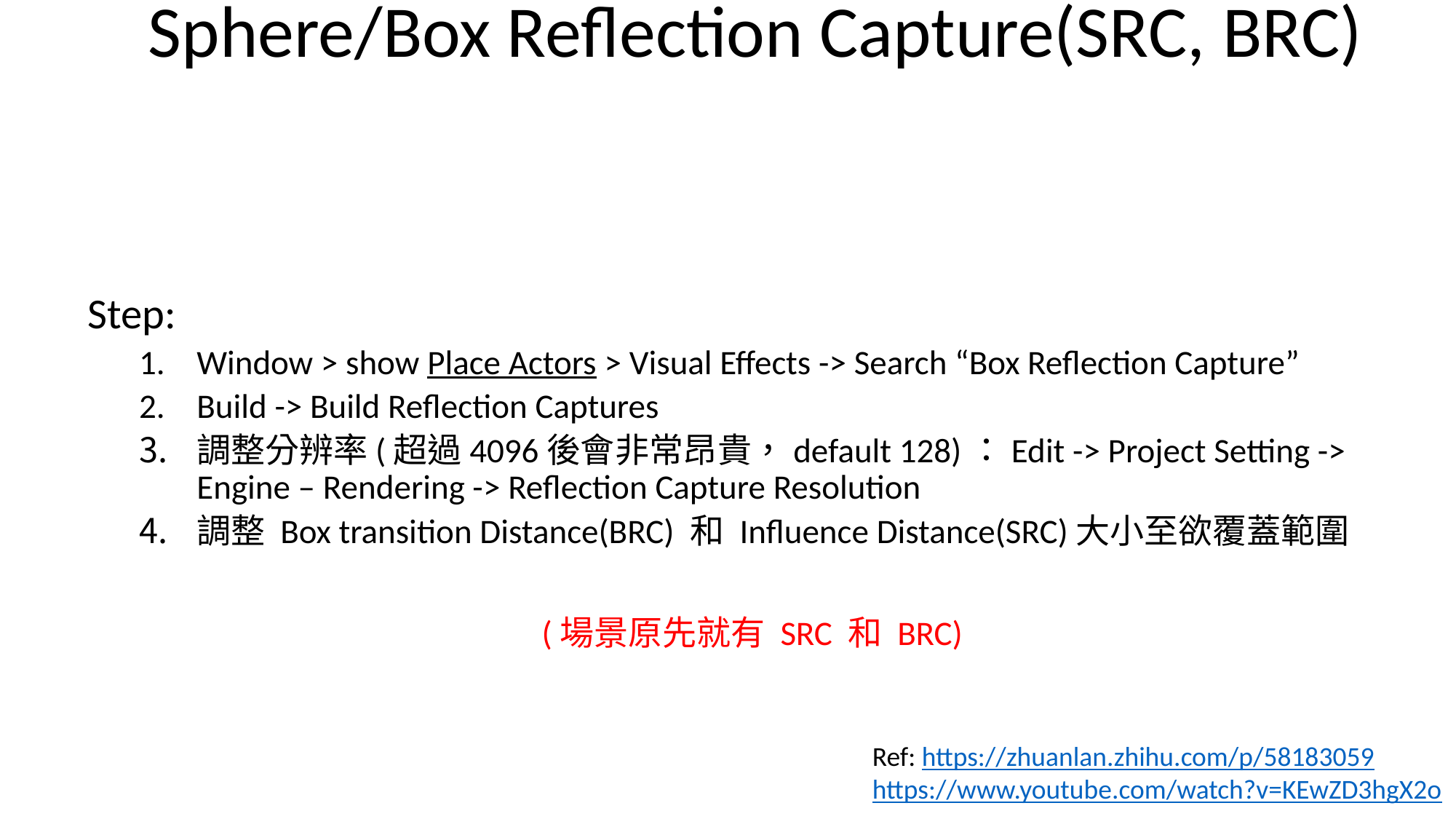

# Sphere/Box Reflection Capture(SRC, BRC)
Step:
Window > show Place Actors > Visual Effects -> Search “Box Reflection Capture”
Build -> Build Reflection Captures
調整分辨率(超過4096後會非常昂貴，default 128)：Edit -> Project Setting -> Engine – Rendering -> Reflection Capture Resolution
調整 Box transition Distance(BRC) 和 Influence Distance(SRC)大小至欲覆蓋範圍

(場景原先就有 SRC 和 BRC)
Ref: https://zhuanlan.zhihu.com/p/58183059
https://www.youtube.com/watch?v=KEwZD3hgX2o